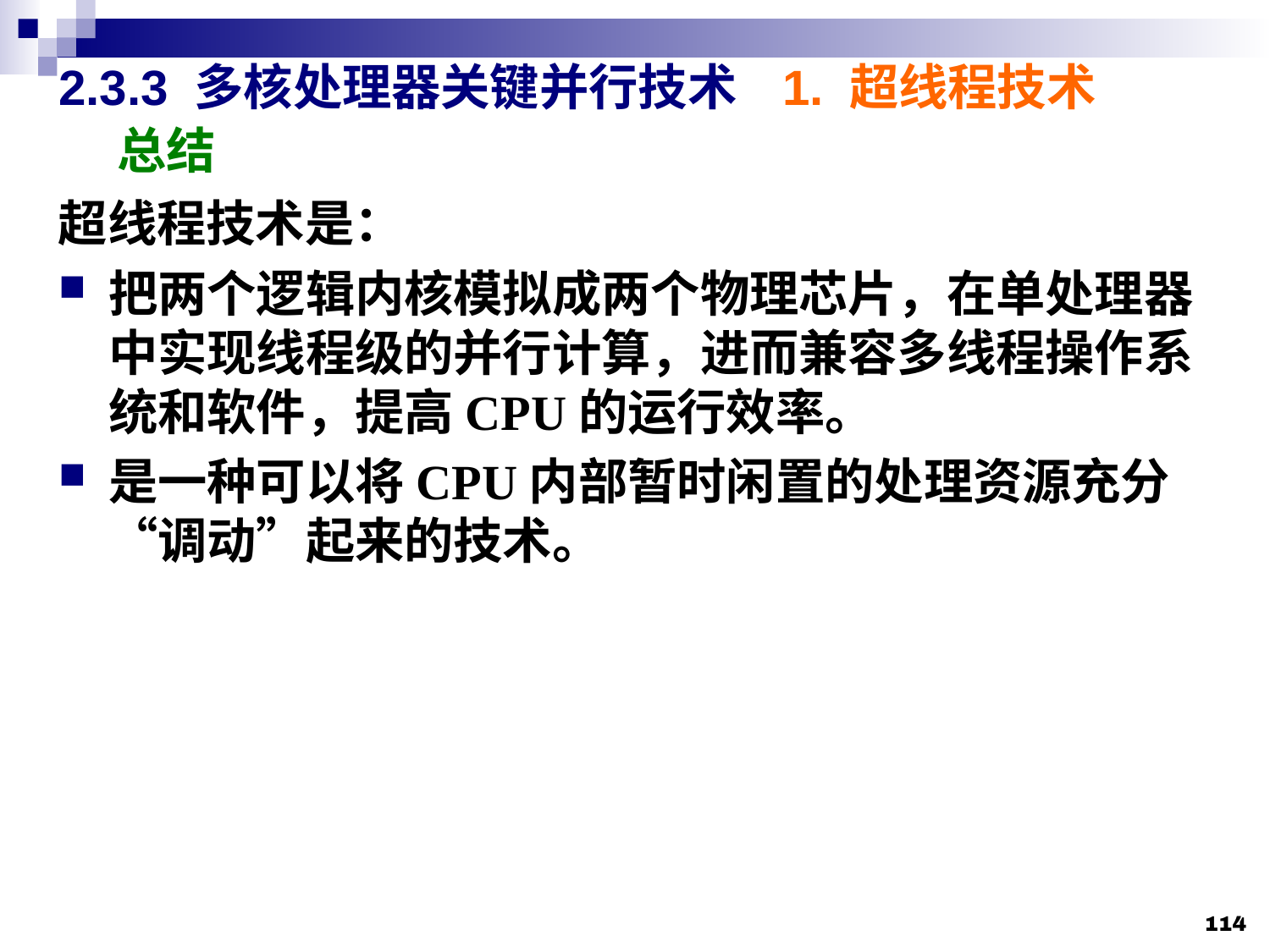

# 2.3.3 多核处理器关键并行技术
1. 超线程技术
总结
超线程技术是：
把两个逻辑内核模拟成两个物理芯片，在单处理器中实现线程级的并行计算，进而兼容多线程操作系统和软件，提高CPU的运行效率。
是一种可以将CPU内部暂时闲置的处理资源充分“调动”起来的技术。
114